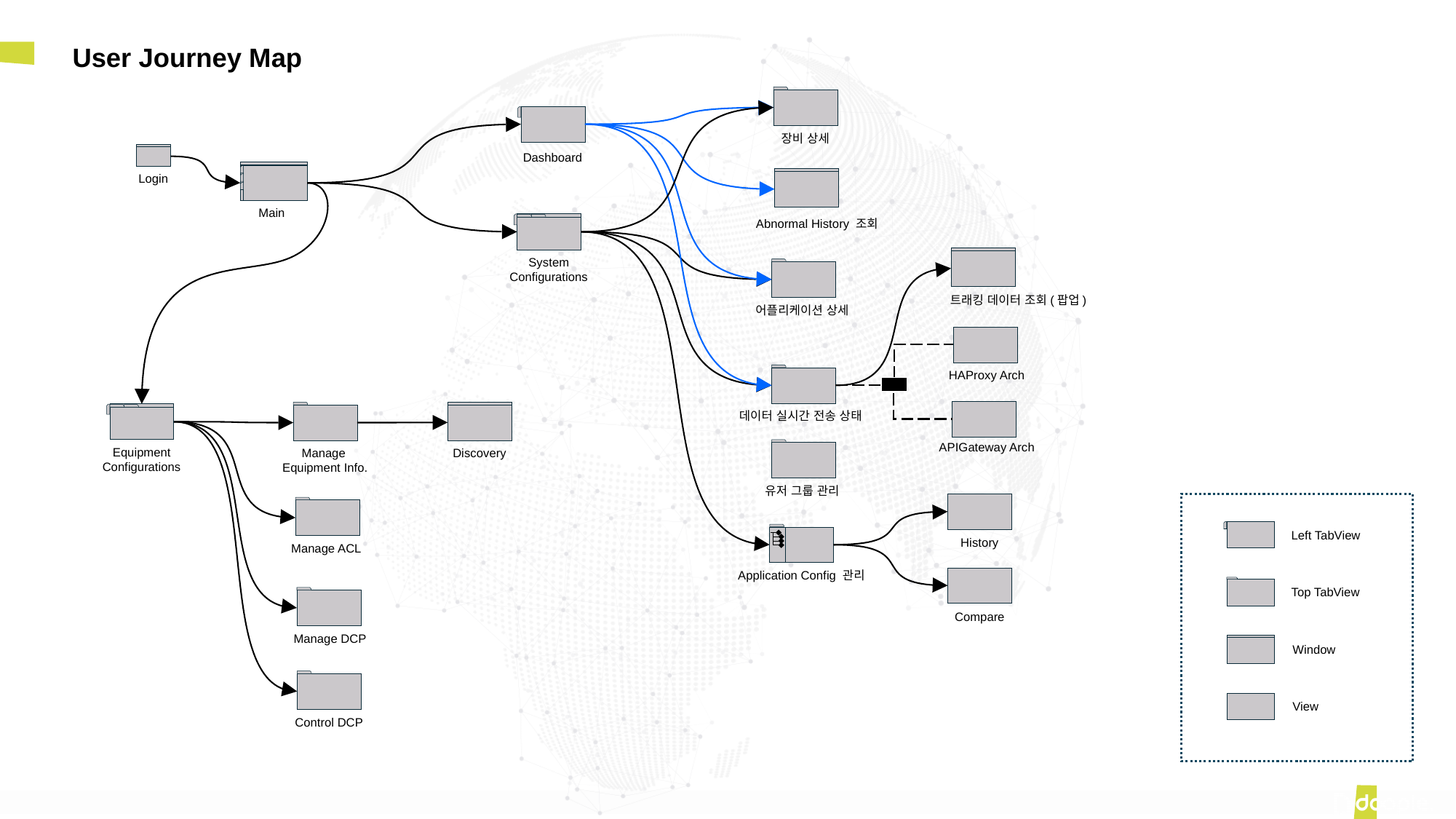

# User Journey Map

장비 상세

Dashboard

Login

Main
Abnormal History 조회

System
Configurations

트래킹 데이터 조회(팝업)
어플리케이션 상세

HAProxy Arch

OR

데이터 실시간 전송 상태

APIGateway Arch
Equipment
Configurations

Discovery
Manage
Equipment Info.
유저 그룹 관리

Left TabView

History
Manage ACL

Application Config 관리

Top TabView

Compare
Manage DCP

Window

View
Control DCP